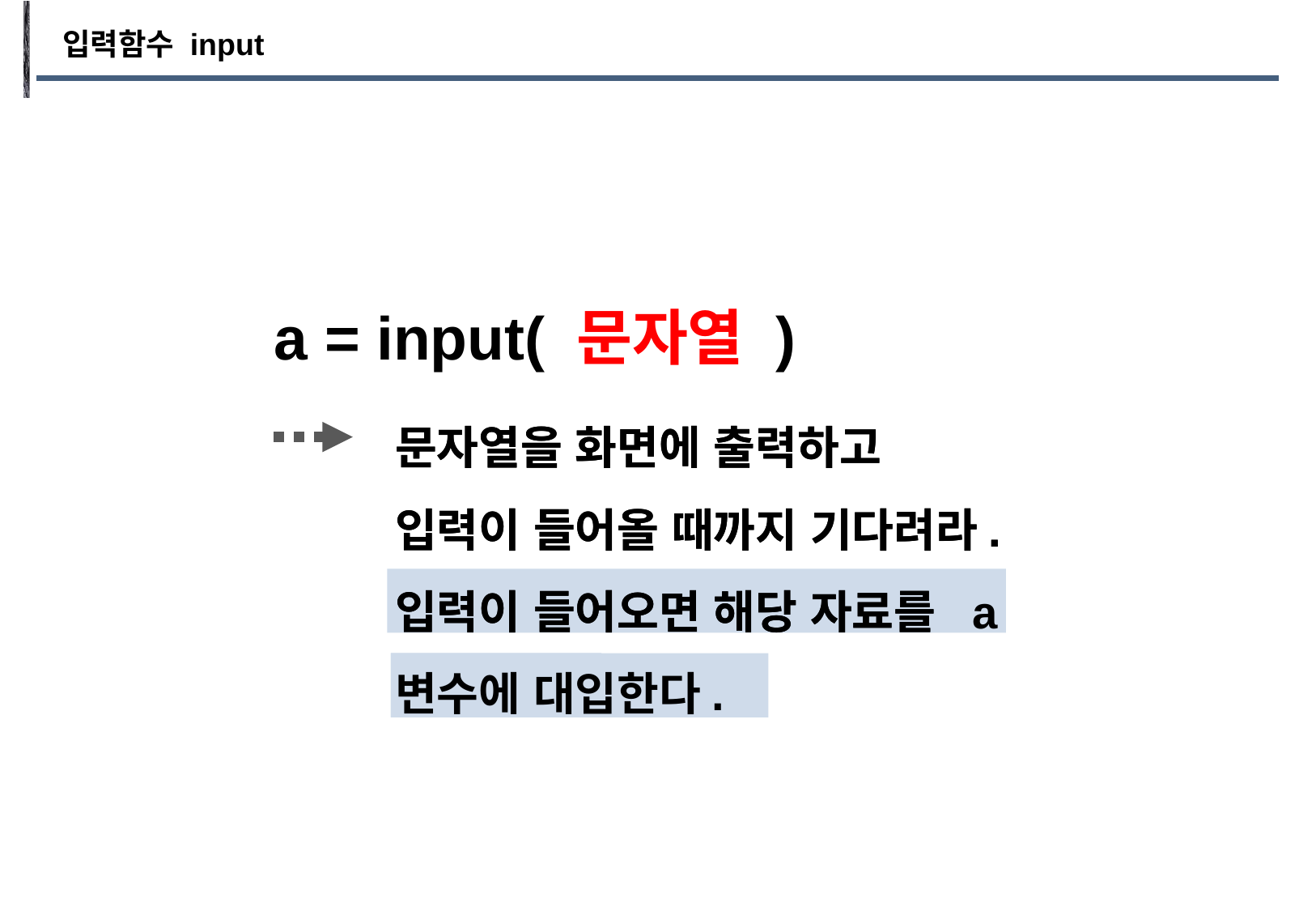

입력함수 input

a = input( 문자열 )
문자열을 화면에 출력하고
입력이 들어올 때까지 기다려라.
입력이 들어오면 해당 자료를 반환해라.
문자열을 화면에 출력하고
입력이 들어올 때까지 기다려라.
입력이 들어오면 해당 자료를  a변수에 대입한다.